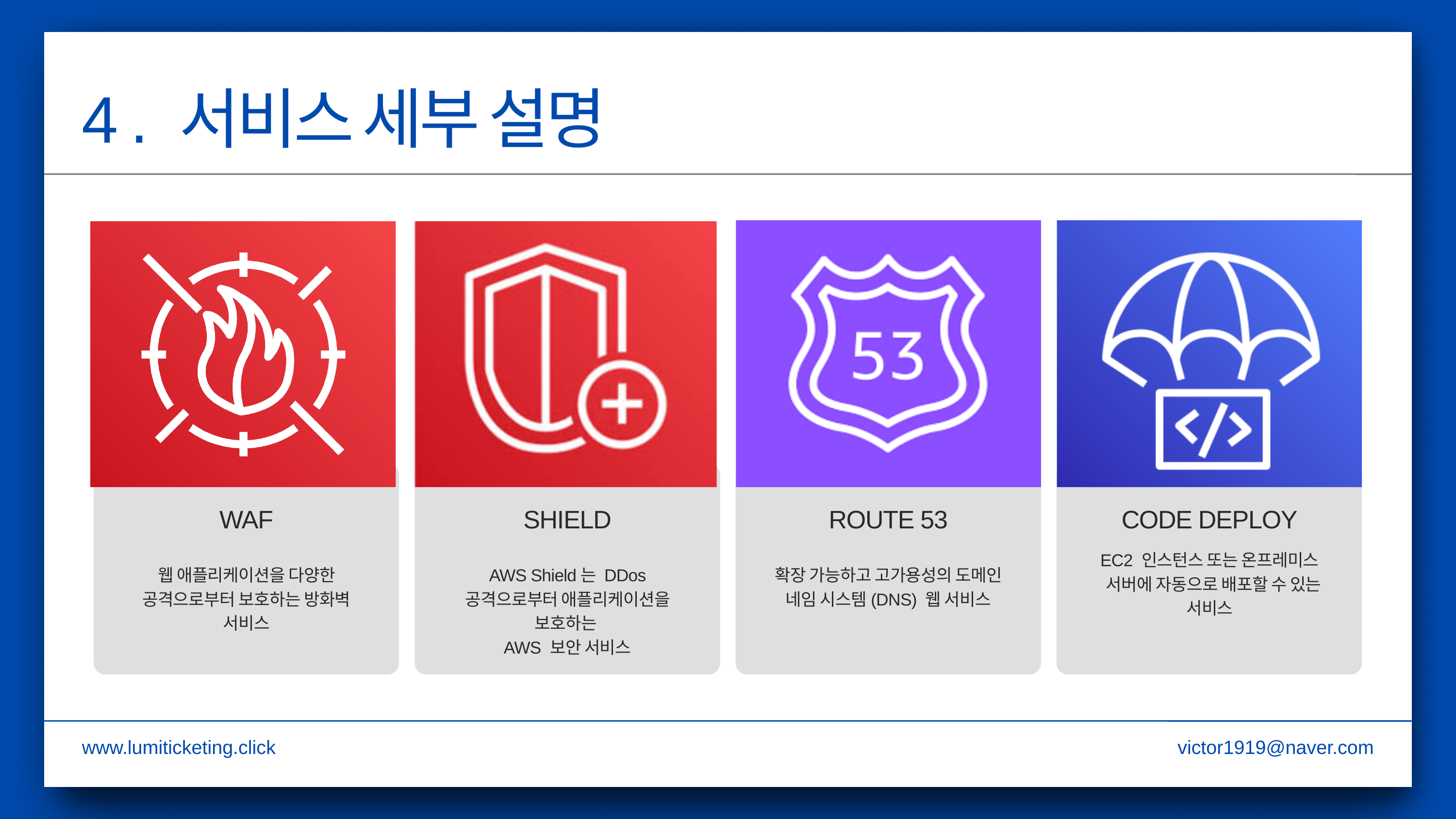

4 . 서비스 세부 설명

WAF
SHIELD
ROUTE 53
CODE DEPLOY
EC2 인스턴스 또는 온프레미스
 서버에 자동으로 배포할 수 있는
서비스
웹 애플리케이션을 다양한 공격으로부터 보호하는 방화벽 서비스
AWS Shield는 DDos 공격으로부터 애플리케이션을 보호하는
AWS 보안 서비스
확장 가능하고 고가용성의 도메인 네임 시스템(DNS) 웹 서비스

www.lumiticketing.click
victor1919@naver.com